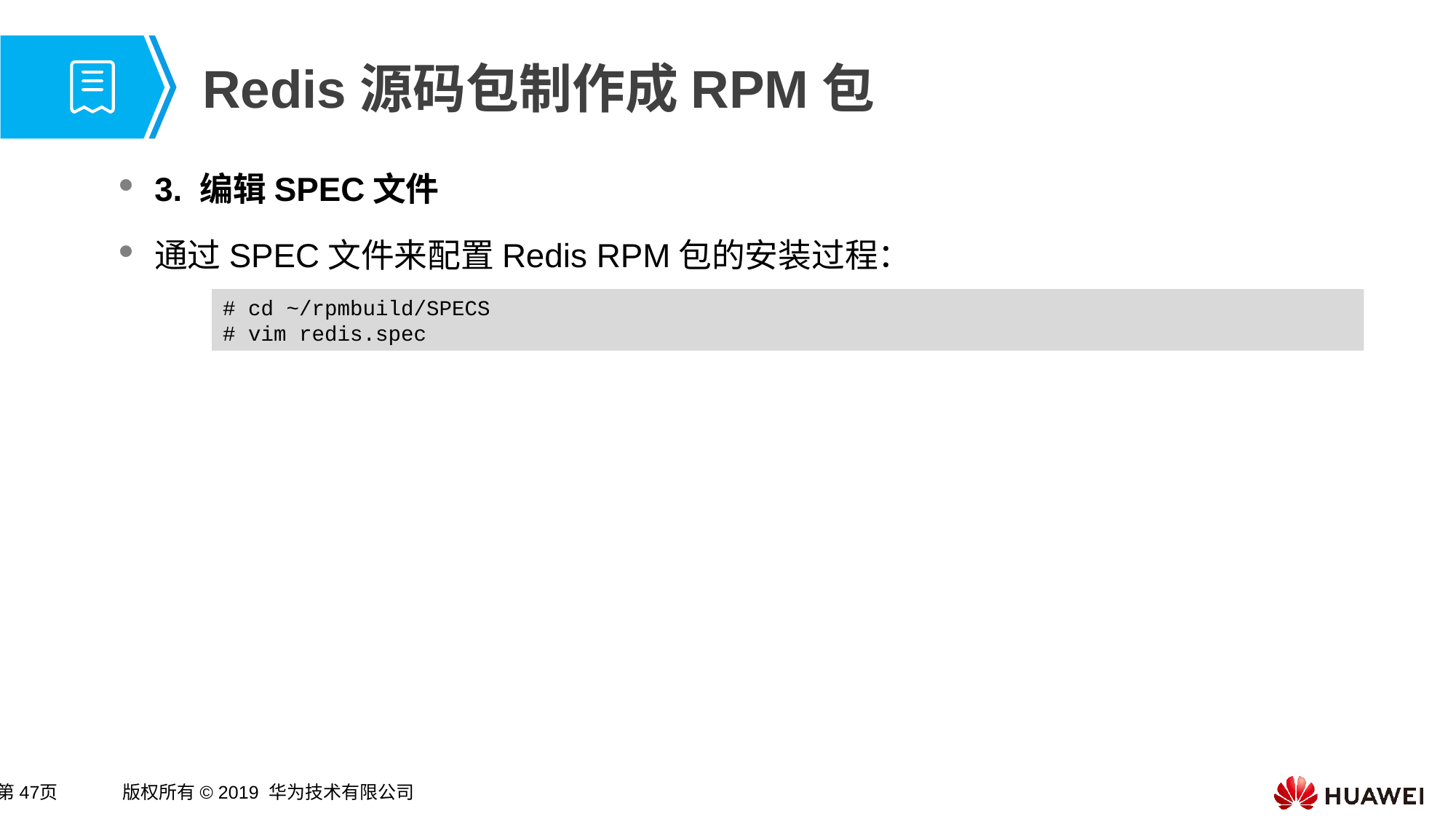

# Redis源码包制作成RPM包
3. 编辑SPEC文件
通过SPEC文件来配置Redis RPM包的安装过程：
# cd ~/rpmbuild/SPECS
# vim redis.spec